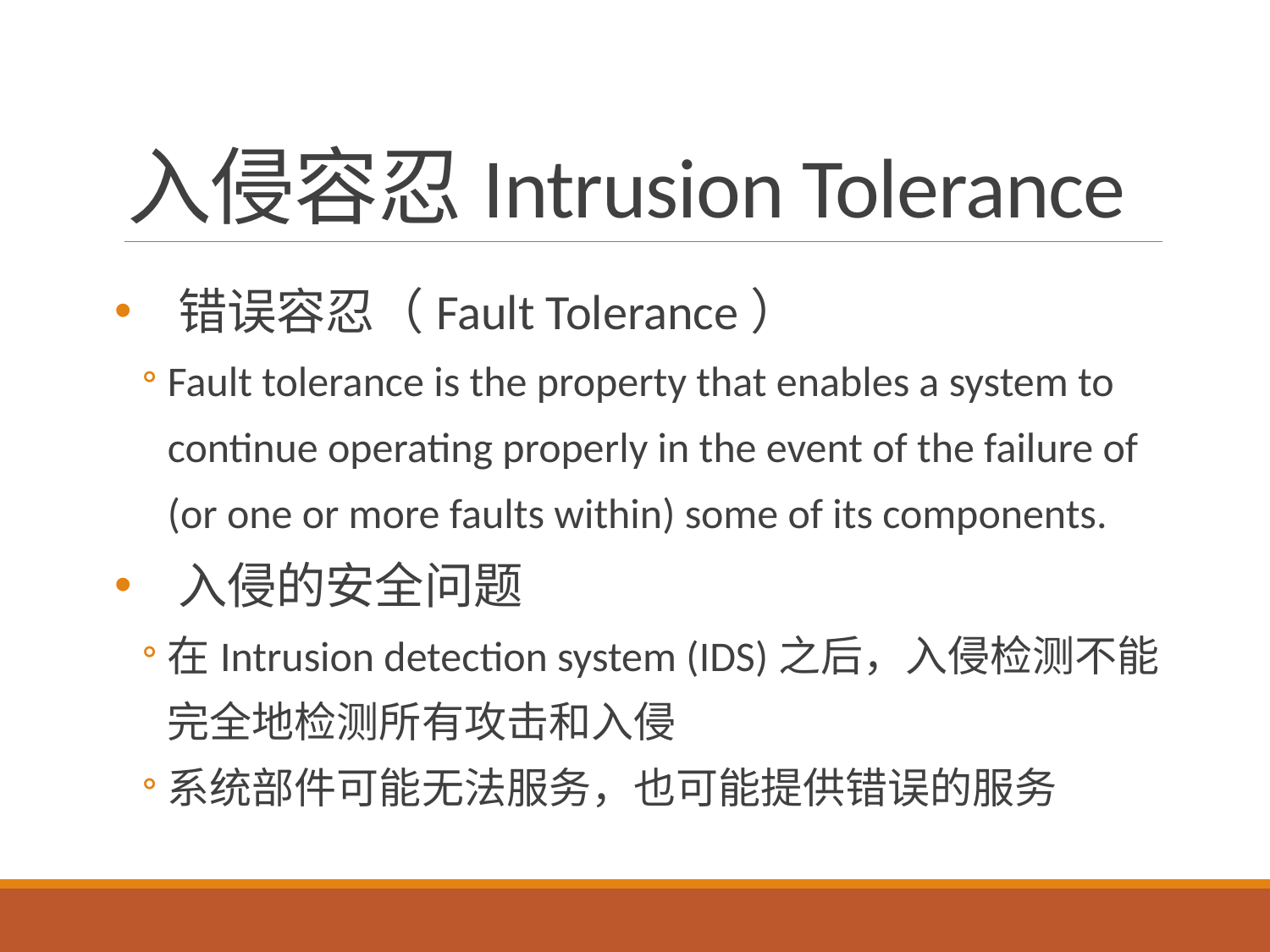

# 入侵容忍Intrusion Tolerance
错误容忍（Fault Tolerance）
Fault tolerance is the property that enables a system to continue operating properly in the event of the failure of (or one or more faults within) some of its components.
入侵的安全问题
在Intrusion detection system (IDS)之后，入侵检测不能完全地检测所有攻击和入侵
系统部件可能无法服务，也可能提供错误的服务
6